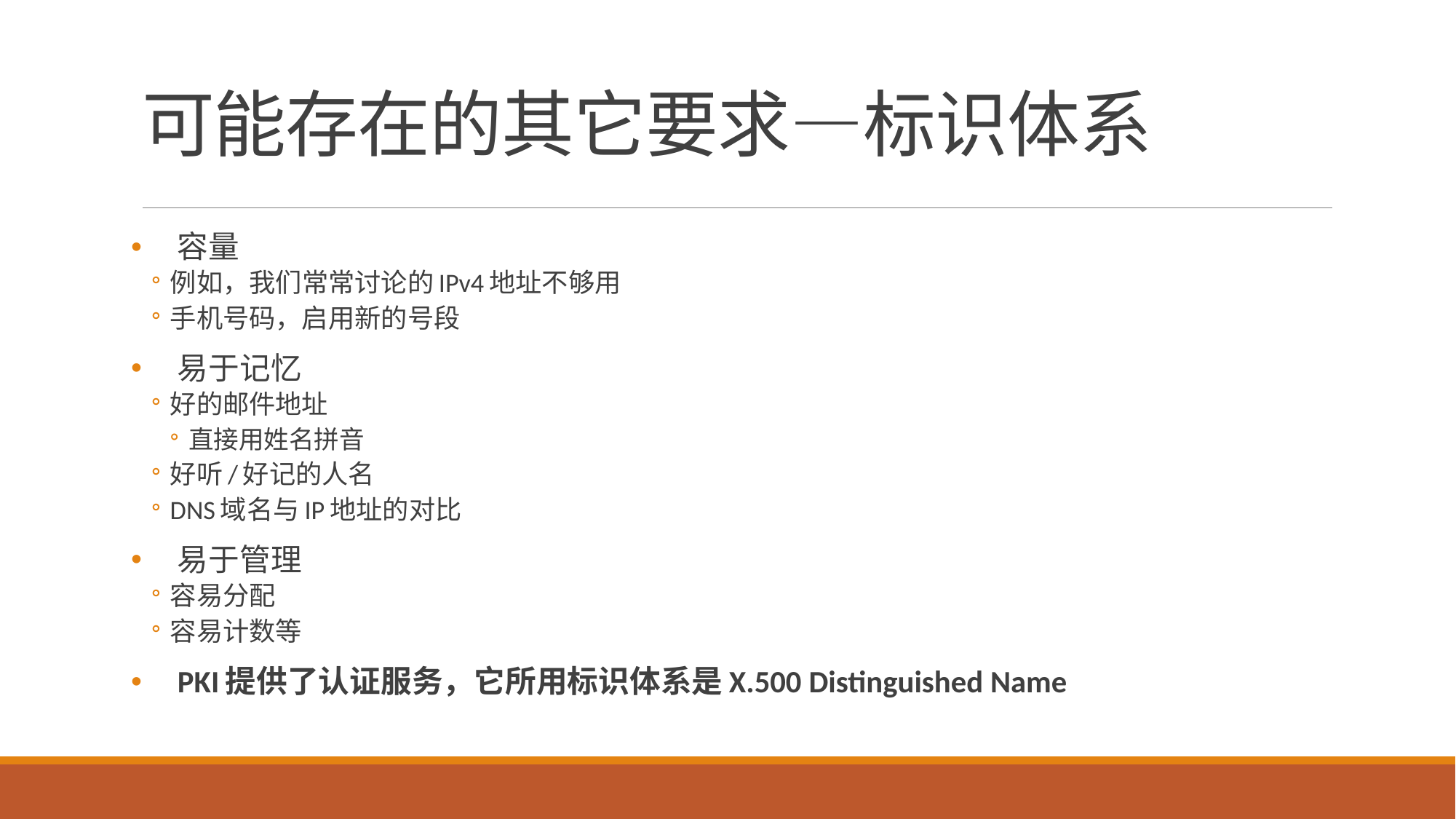

# 可能存在的其它要求—标识体系
容量
例如，我们常常讨论的IPv4地址不够用
手机号码，启用新的号段
易于记忆
好的邮件地址
直接用姓名拼音
好听/好记的人名
DNS域名与IP地址的对比
易于管理
容易分配
容易计数等
PKI提供了认证服务，它所用标识体系是X.500 Distinguished Name